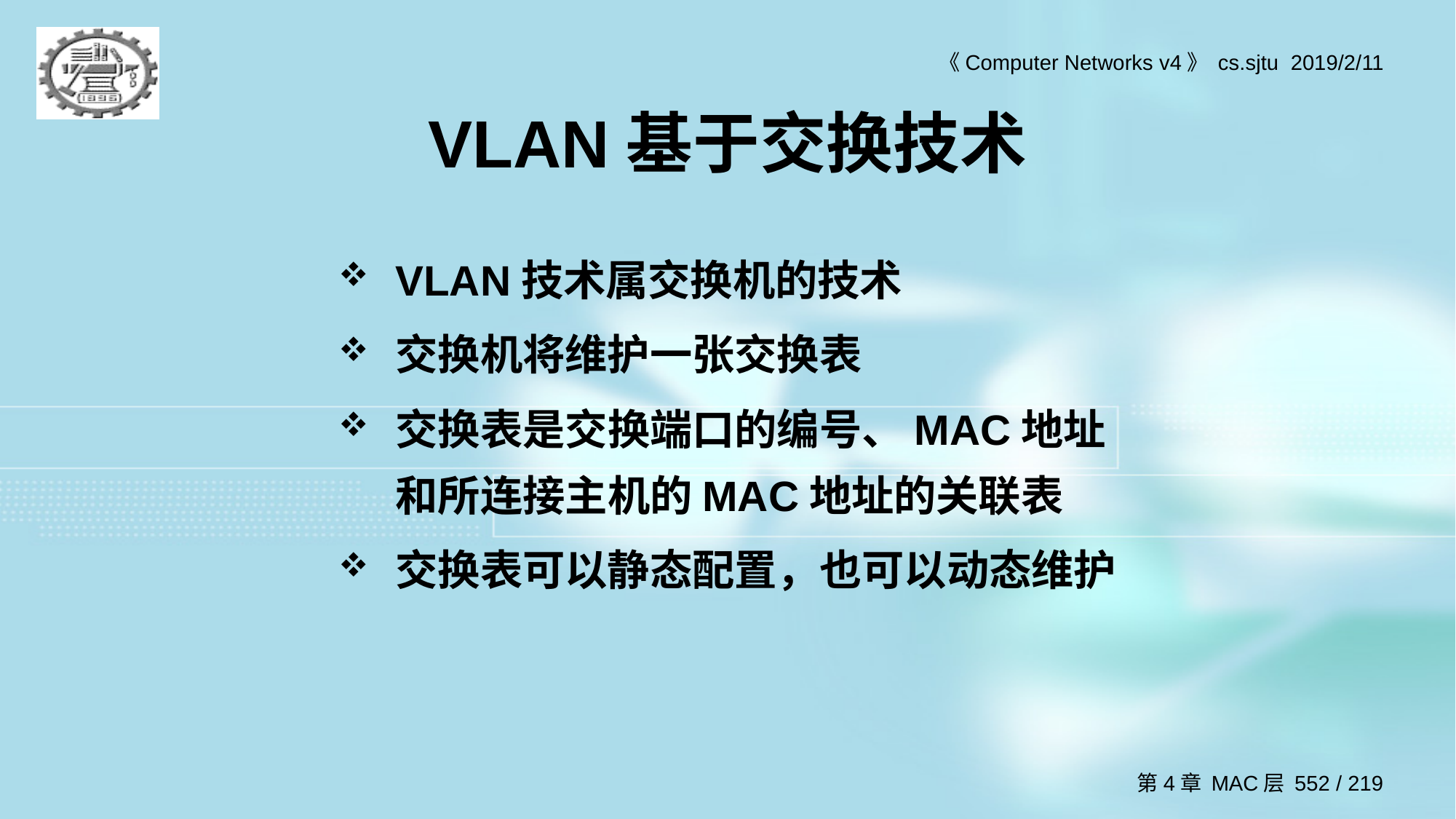

# VLAN基于交换技术
VLAN技术属交换机的技术
交换机将维护一张交换表
交换表是交换端口的编号、MAC地址和所连接主机的MAC地址的关联表
交换表可以静态配置，也可以动态维护